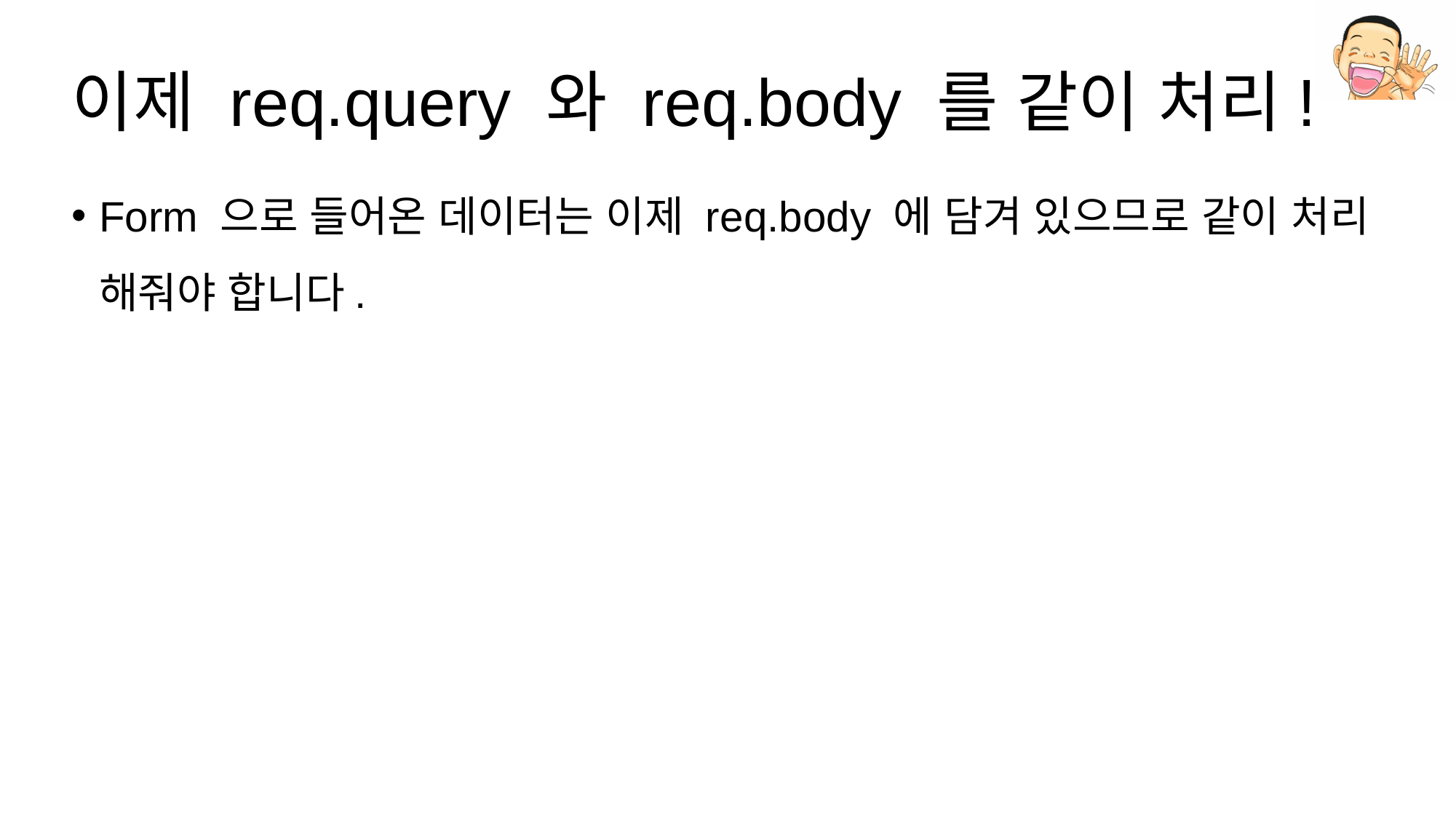

# 이제 req.query 와 req.body 를 같이 처리!
Form 으로 들어온 데이터는 이제 req.body 에 담겨 있으므로 같이 처리 해줘야 합니다.